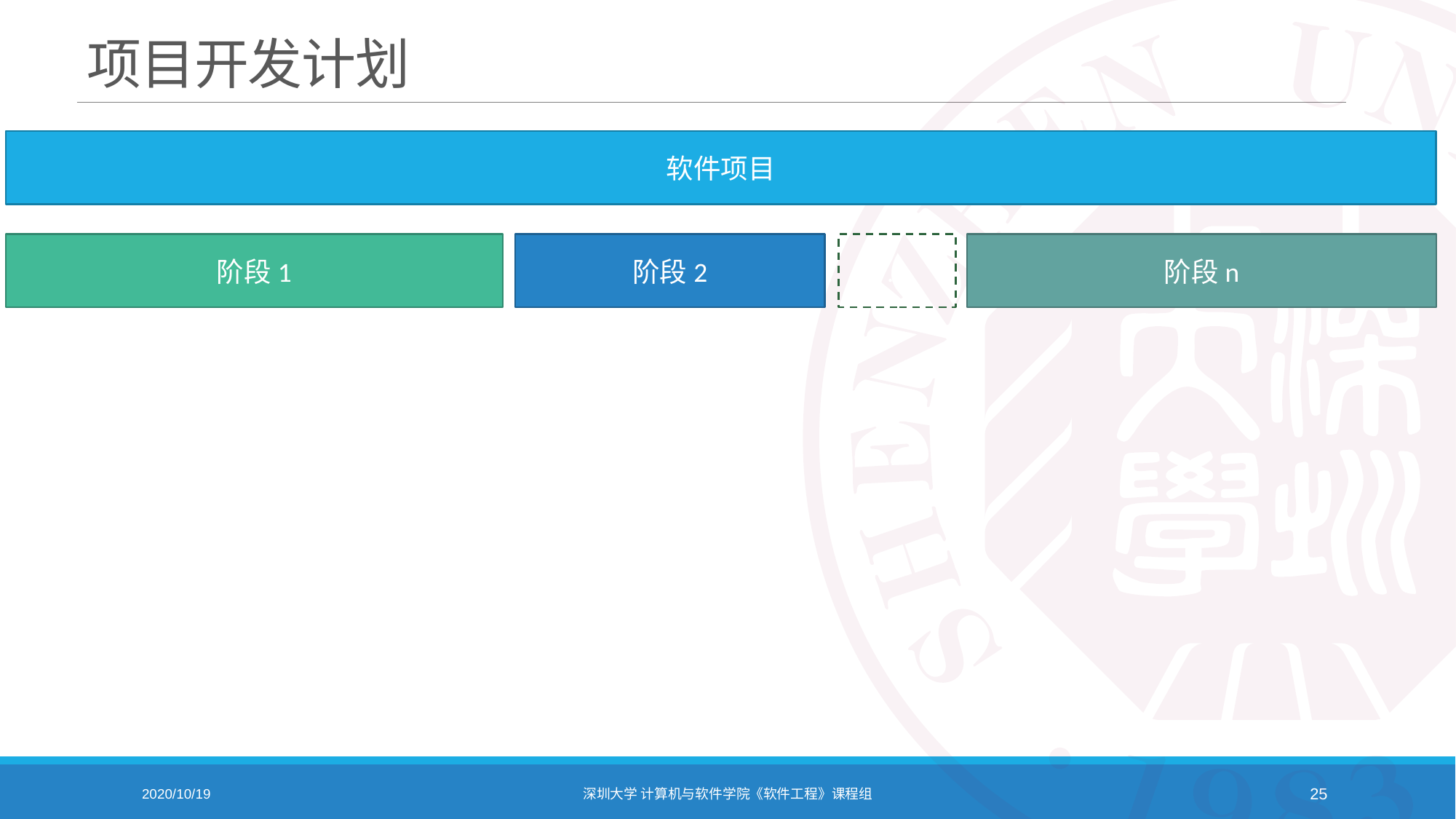

# 项目开发计划
软件项目
…
阶段n
阶段2
阶段1
2020/10/19
深圳大学 计算机与软件学院《软件工程》课程组
25